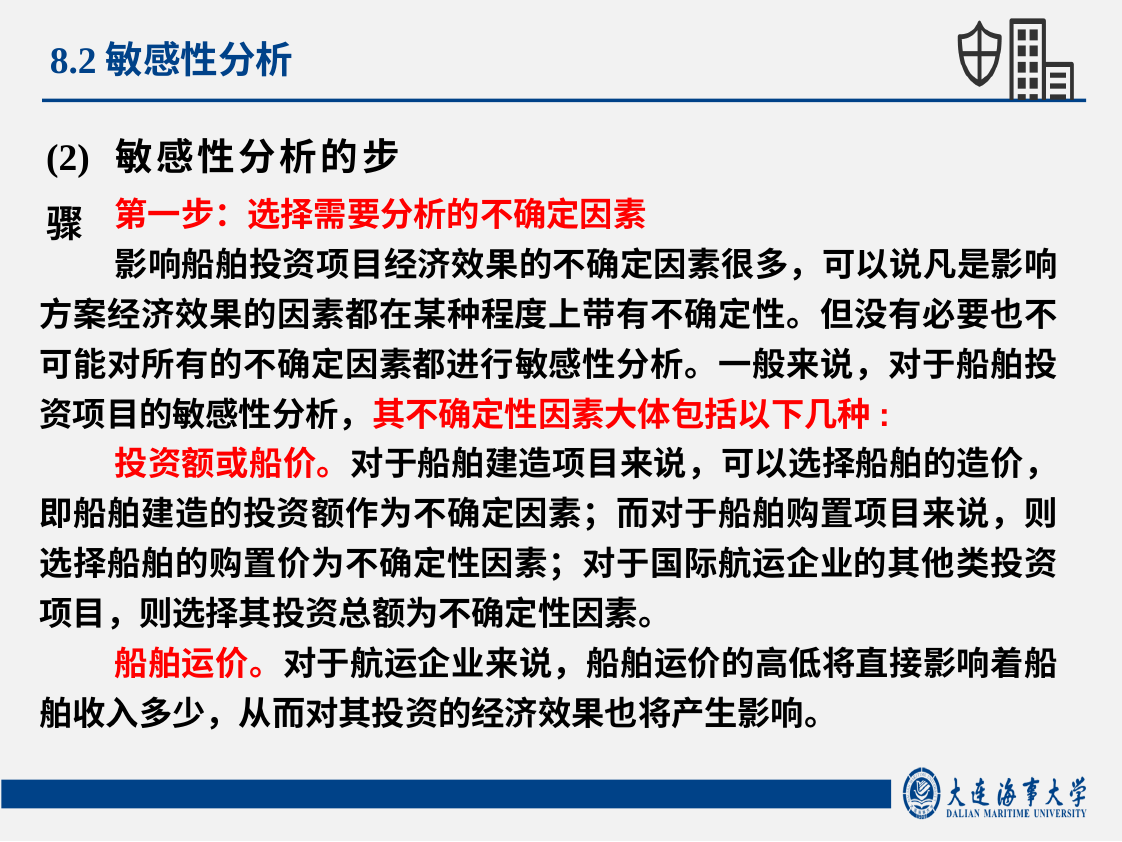

8.2敏感性分析
(2) 敏感性分析的步骤
第一步：选择需要分析的不确定因素
影响船舶投资项目经济效果的不确定因素很多，可以说凡是影响方案经济效果的因素都在某种程度上带有不确定性。但没有必要也不可能对所有的不确定因素都进行敏感性分析。一般来说，对于船舶投资项目的敏感性分析，其不确定性因素大体包括以下几种:
投资额或船价。对于船舶建造项目来说，可以选择船舶的造价，即船舶建造的投资额作为不确定因素；而对于船舶购置项目来说，则选择船舶的购置价为不确定性因素；对于国际航运企业的其他类投资项目，则选择其投资总额为不确定性因素。
船舶运价。对于航运企业来说，船舶运价的高低将直接影响着船舶收入多少，从而对其投资的经济效果也将产生影响。